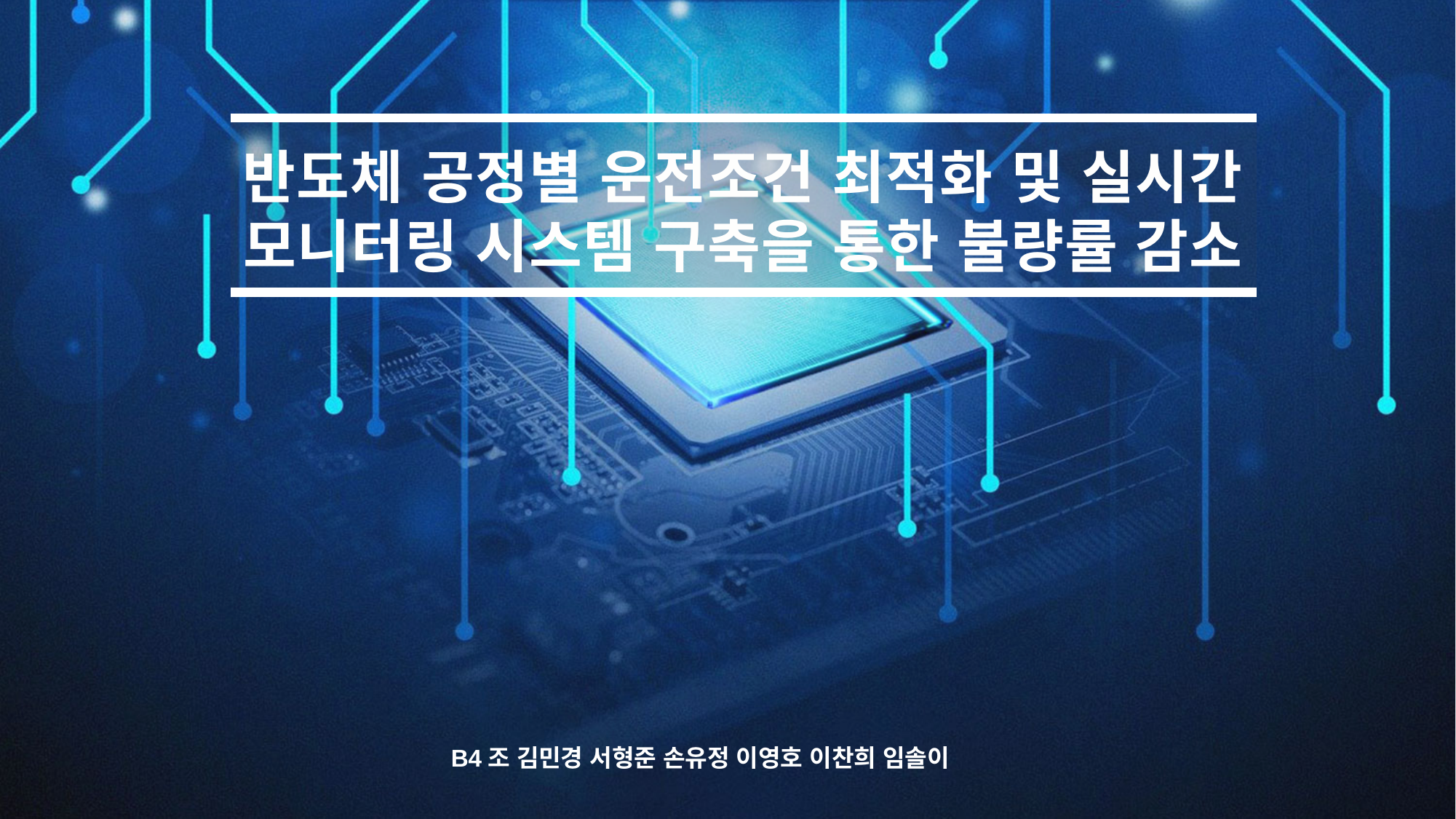

반도체 공정별 운전조건 최적화 및 실시간 모니터링 시스템 구축을 통한 불량률 감소

B4조 김민경 서형준 손유정 이영호 이찬희 임솔이